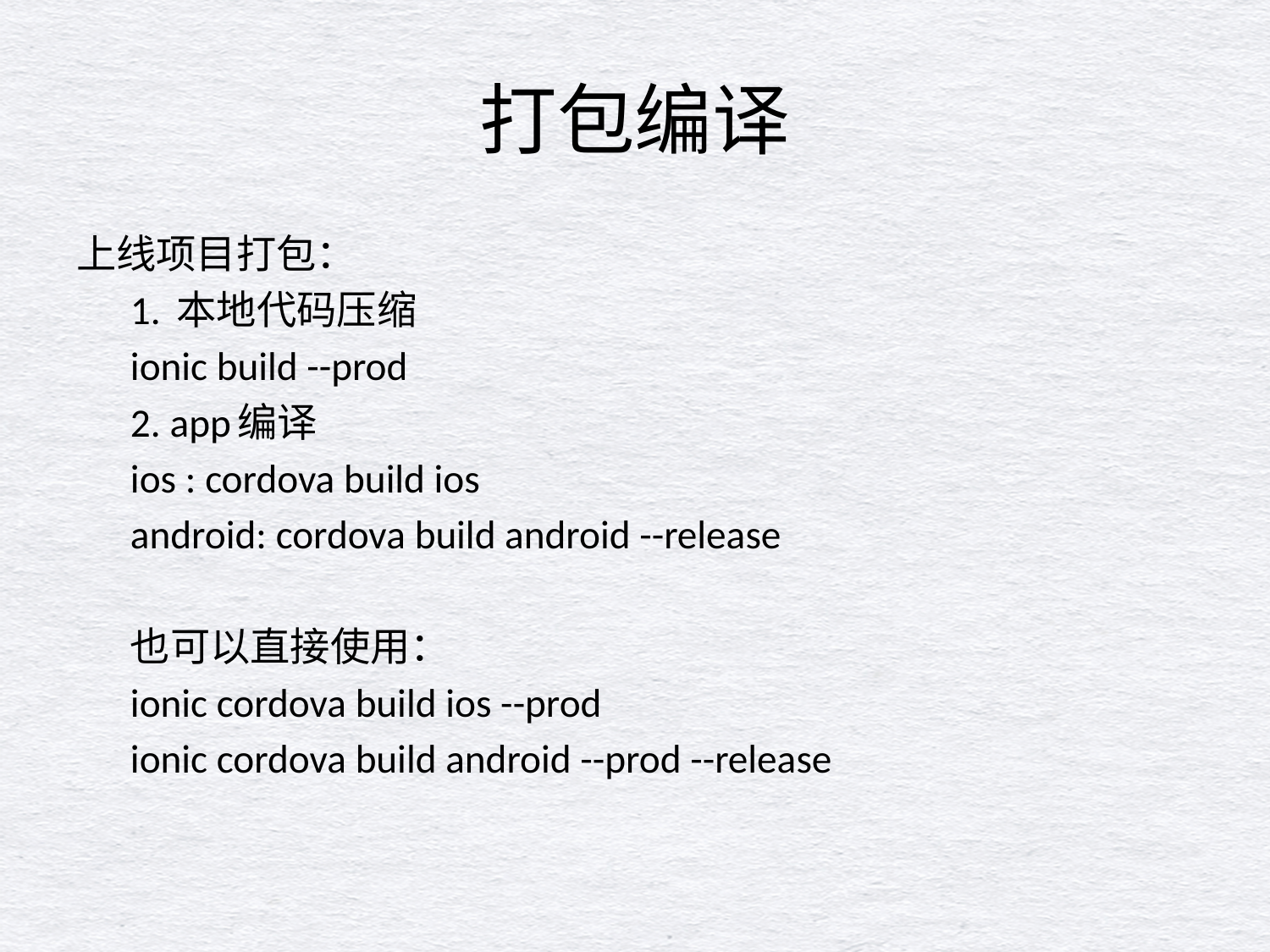

# 打包编译
上线项目打包：
	1. 本地代码压缩
		ionic build --prod
	2. app编译
		ios : cordova build ios
		android: cordova build android --release

	也可以直接使用：
		ionic cordova build ios --prod
		ionic cordova build android --prod --release